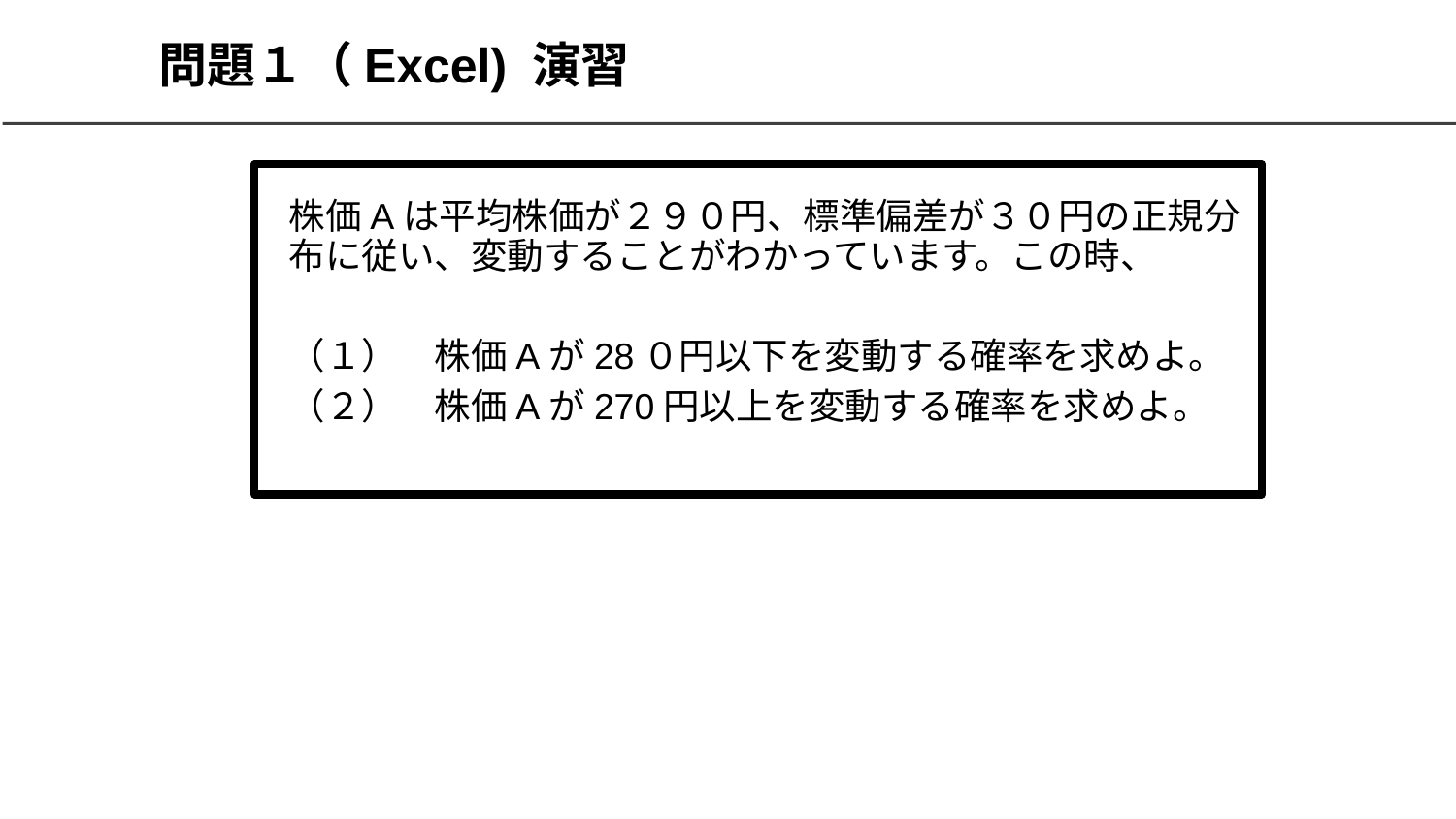

# 問題１（Excel) 演習

株価Aは平均株価が２９０円、標準偏差が３０円の正規分布に従い、変動することがわかっています。この時、

（１）　株価Aが28０円以下を変動する確率を求めよ。
（２）　株価Aが270円以上を変動する確率を求めよ。